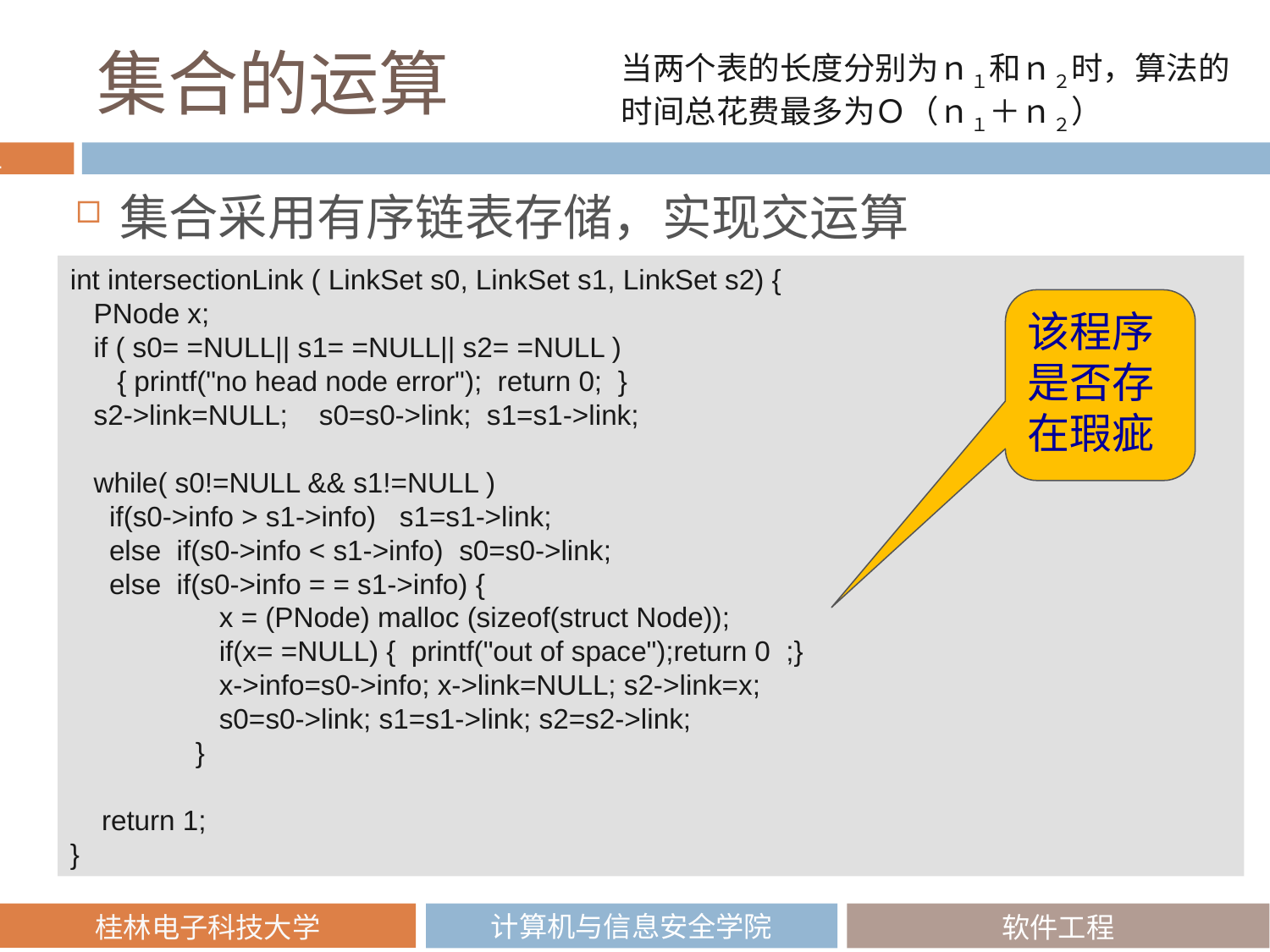

# 集合的运算
当两个表的长度分别为ｎ１和ｎ２时，算法的时间总花费最多为Ｏ（ｎ１＋ｎ２）
集合采用有序链表存储，实现交运算
int intersectionLink ( LinkSet s0, LinkSet s1, LinkSet s2) {
   PNode x;
   if ( s0= =NULL|| s1= =NULL|| s2= =NULL )
      { printf("no head node error");  return 0;  }
   s2->link=NULL;    s0=s0->link;  s1=s1->link;

   while( s0!=NULL && s1!=NULL )
     if(s0->info > s1->info)   s1=s1->link;
     else  if(s0->info < s1->info)  s0=s0->link;
     else  if(s0->info = = s1->info) {
                   x = (PNode) malloc (sizeof(struct Node));
                   if(x= =NULL) {  printf("out of space");return 0  ;}
                   x->info=s0->info; x->link=NULL; s2->link=x;
                   s0=s0->link; s1=s1->link; s2=s2->link;
                }

    return 1;
}
该程序是否存在瑕疵